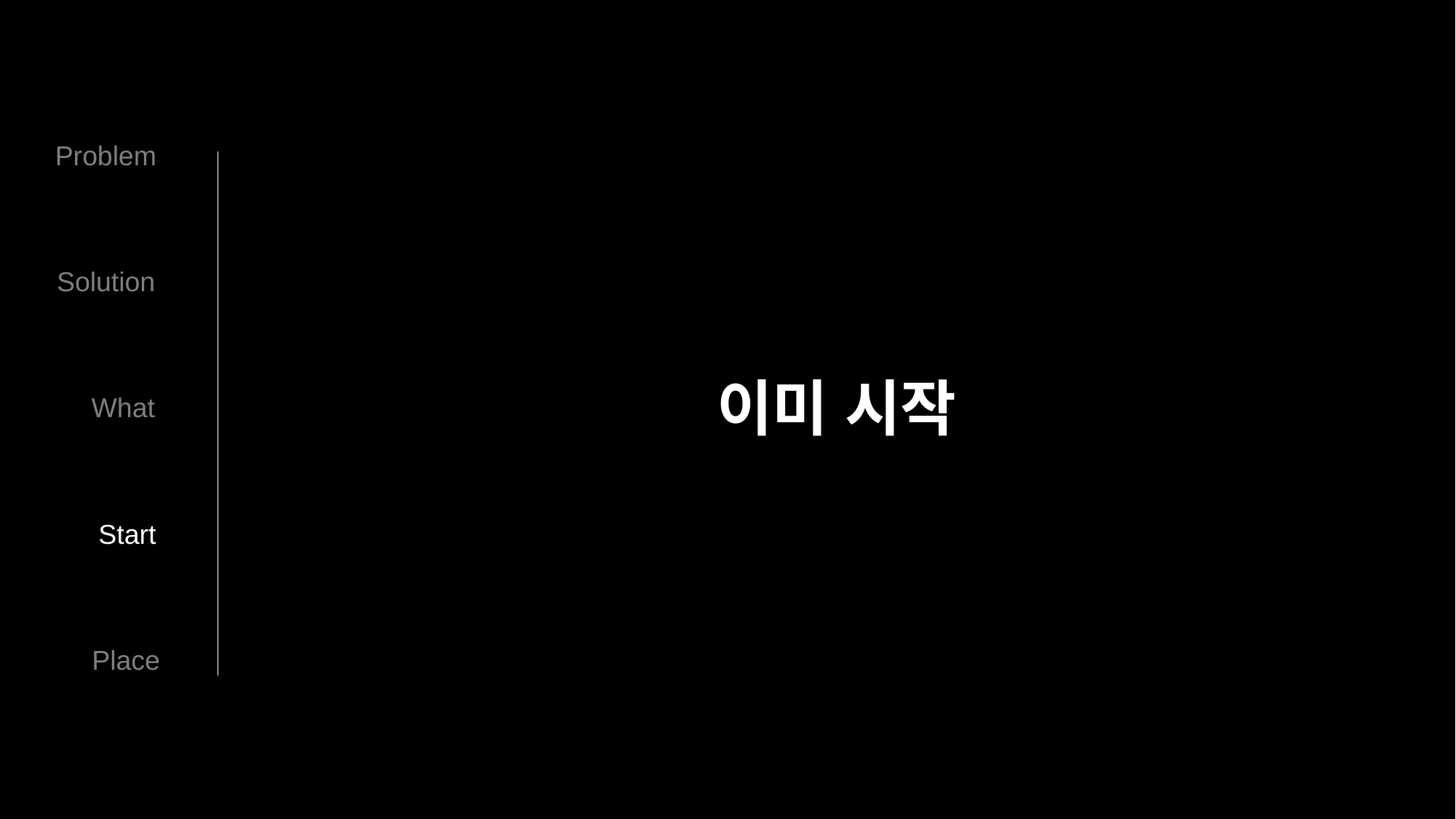

Problem
Solution

이미 시작
What
Start
Place